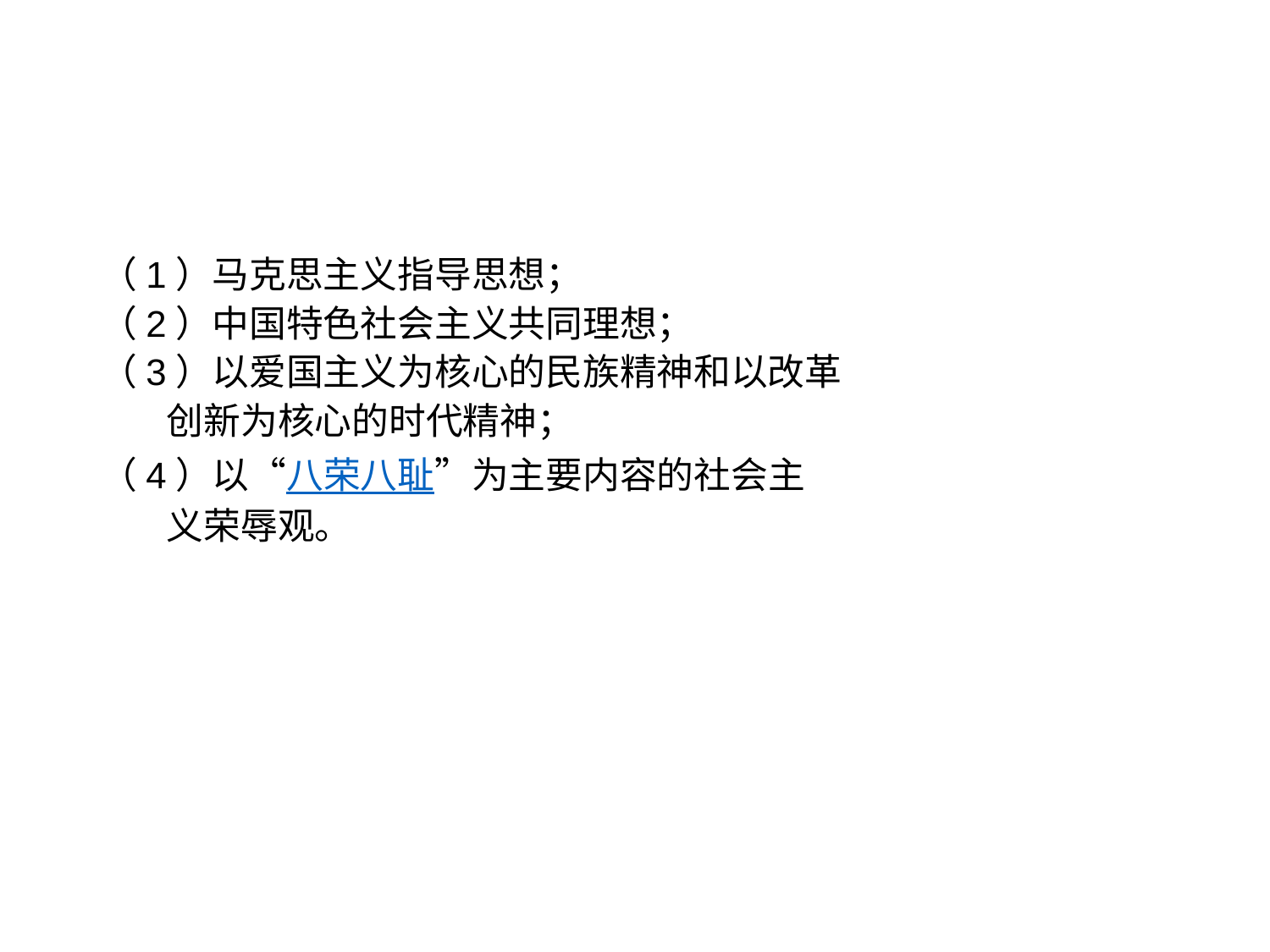

#
（1）马克思主义指导思想；
（2）中国特色社会主义共同理想；
（3）以爱国主义为核心的民族精神和以改革
       创新为核心的时代精神；
（4）以“八荣八耻”为主要内容的社会主
       义荣辱观。